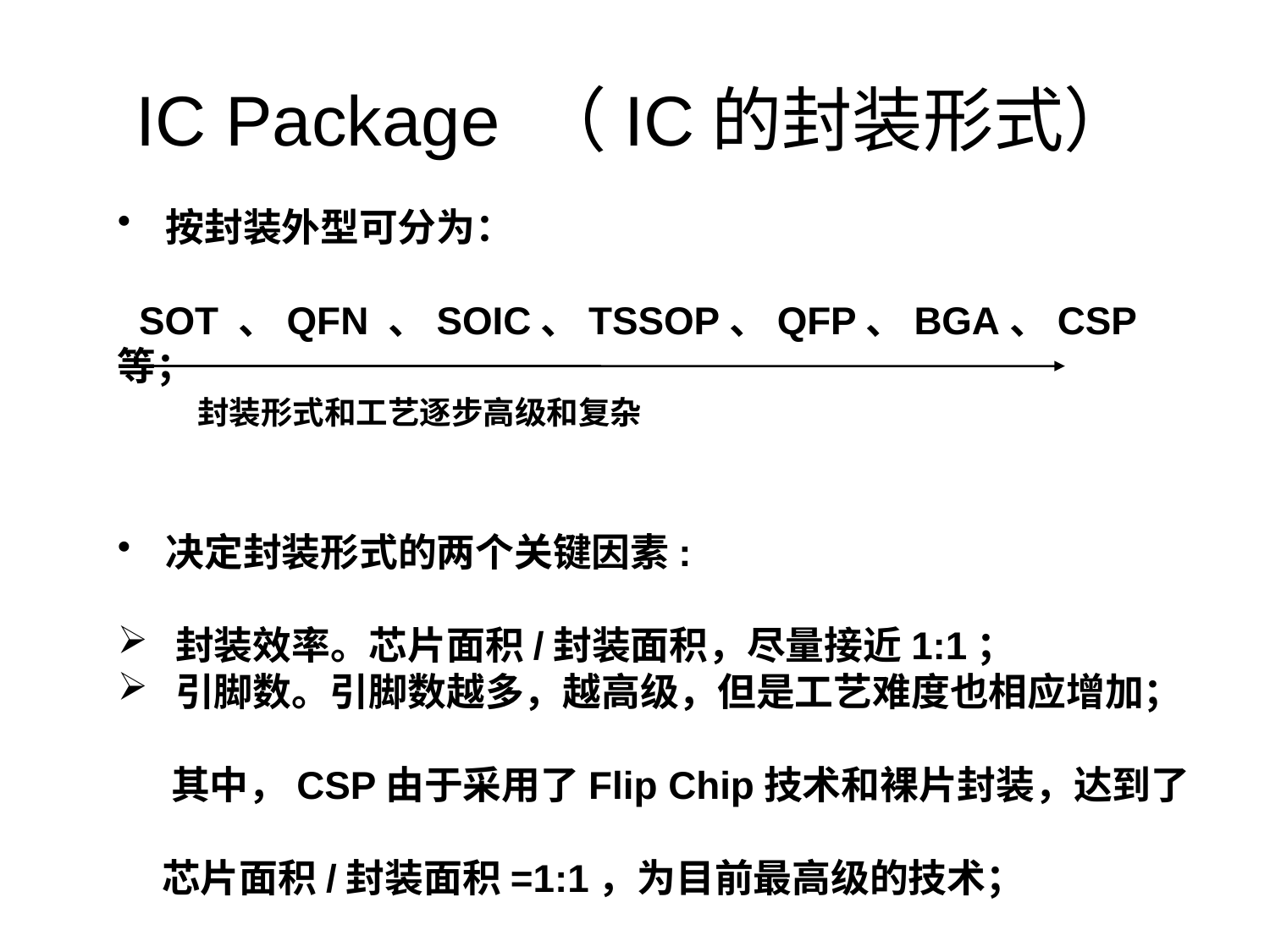

# IC Package （IC的封装形式）
 按封装外型可分为：

  SOT 、QFN 、SOIC、TSSOP、QFP、BGA、CSP等；

 决定封装形式的两个关键因素:

  封装效率。芯片面积/封装面积，尽量接近1:1；
  引脚数。引脚数越多，越高级，但是工艺难度也相应增加；

     其中，CSP由于采用了Flip Chip技术和裸片封装，达到了
     芯片面积/封装面积=1:1，为目前最高级的技术；

封装形式和工艺逐步高级和复杂